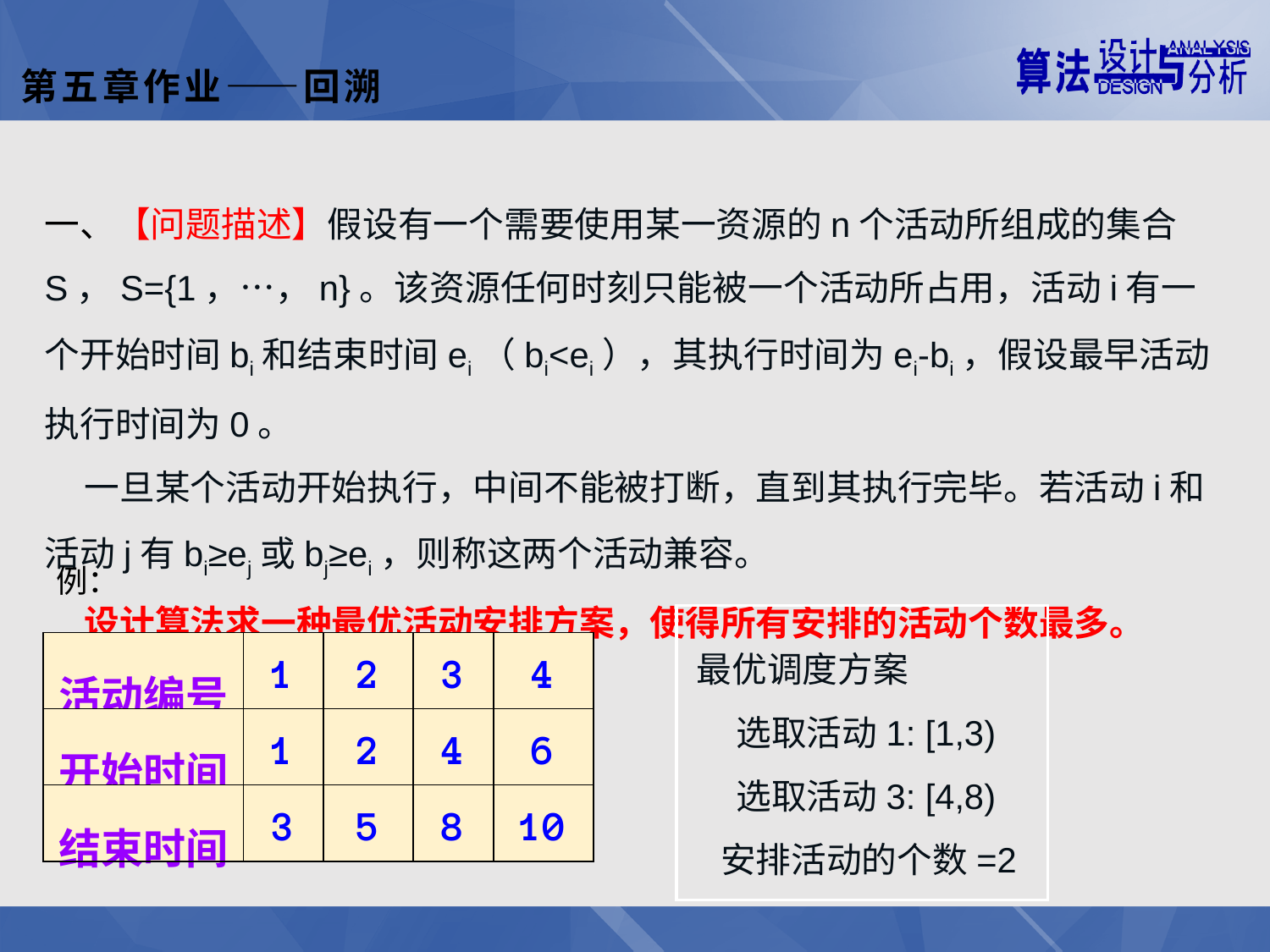

第五章作业——回溯
一、【问题描述】假设有一个需要使用某一资源的n个活动所组成的集合S，S={1，…，n}。该资源任何时刻只能被一个活动所占用，活动i有一个开始时间bi和结束时间ei（bi<ei），其执行时间为ei-bi，假设最早活动执行时间为0。
    一旦某个活动开始执行，中间不能被打断，直到其执行完毕。若活动i和活动j有bi≥ej或bj≥ei，则称这两个活动兼容。
    设计算法求一种最优活动安排方案，使得所有安排的活动个数最多。
例：
最优调度方案
    选取活动1: [1,3)
    选取活动3: [4,8)
  安排活动的个数=2
| 活动编号 | 1 | 2 | 3 | 4 |
| --- | --- | --- | --- | --- |
| 开始时间 | 1 | 2 | 4 | 6 |
| 结束时间 | 3 | 5 | 8 | 10 |